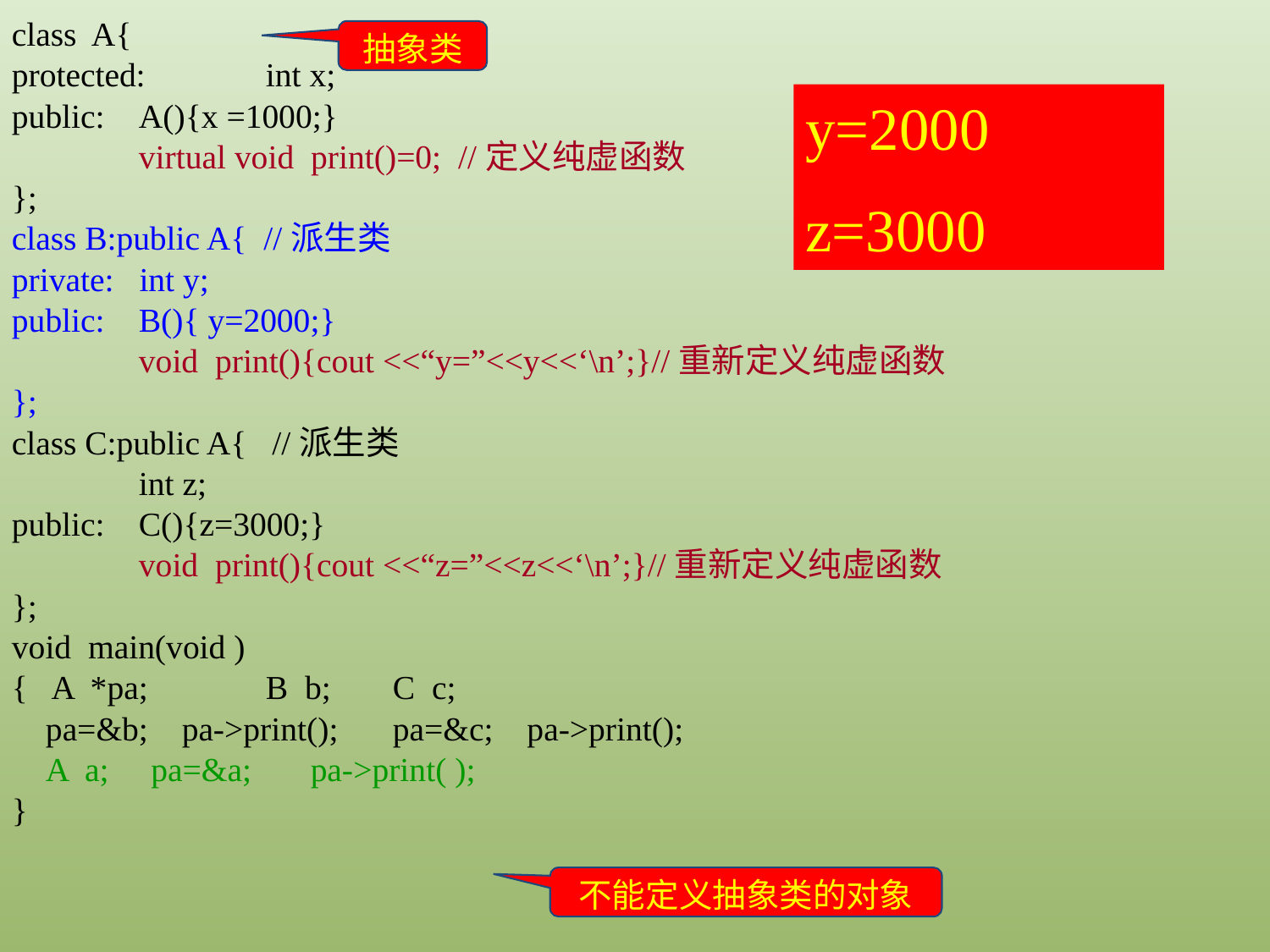

class  A{
protected:	int x;
public:	A(){x =1000;}
	virtual void  print()=0;  //定义纯虚函数
};
class B:public A{  //派生类
private:   int y;
public:	B(){ y=2000;}
	void  print(){cout <<“y=”<<y<<‘\n’;}//重新定义纯虚函数
};
class C:public A{   //派生类
	int z;
public:	C(){z=3000;}
	void  print(){cout <<“z=”<<z<<‘\n’;}//重新定义纯虚函数
};
void  main(void )
{   A  *pa;	B  b;  	C  c;
    pa=&b;    pa->print();	pa=&c;    pa->print();
    A  a;     pa=&a;       pa->print( );
}
抽象类
y=2000
z=3000
不能定义抽象类的对象
799